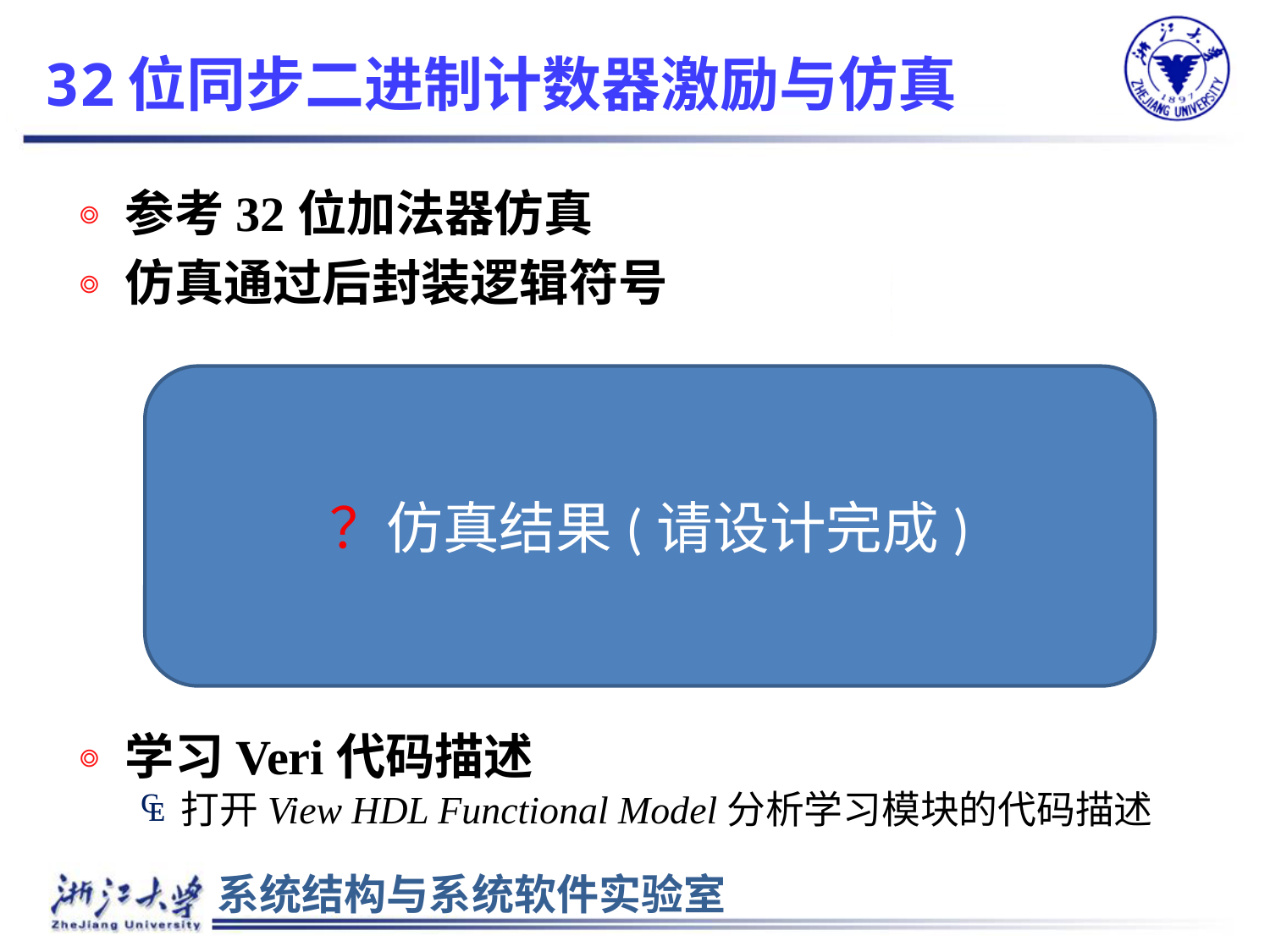

# 32位同步二进制计数器激励与仿真
参考32位加法器仿真
仿真通过后封装逻辑符号

学习Veri代码描述
打开View HDL Functional Model分析学习模块的代码描述
？仿真结果(请设计完成)